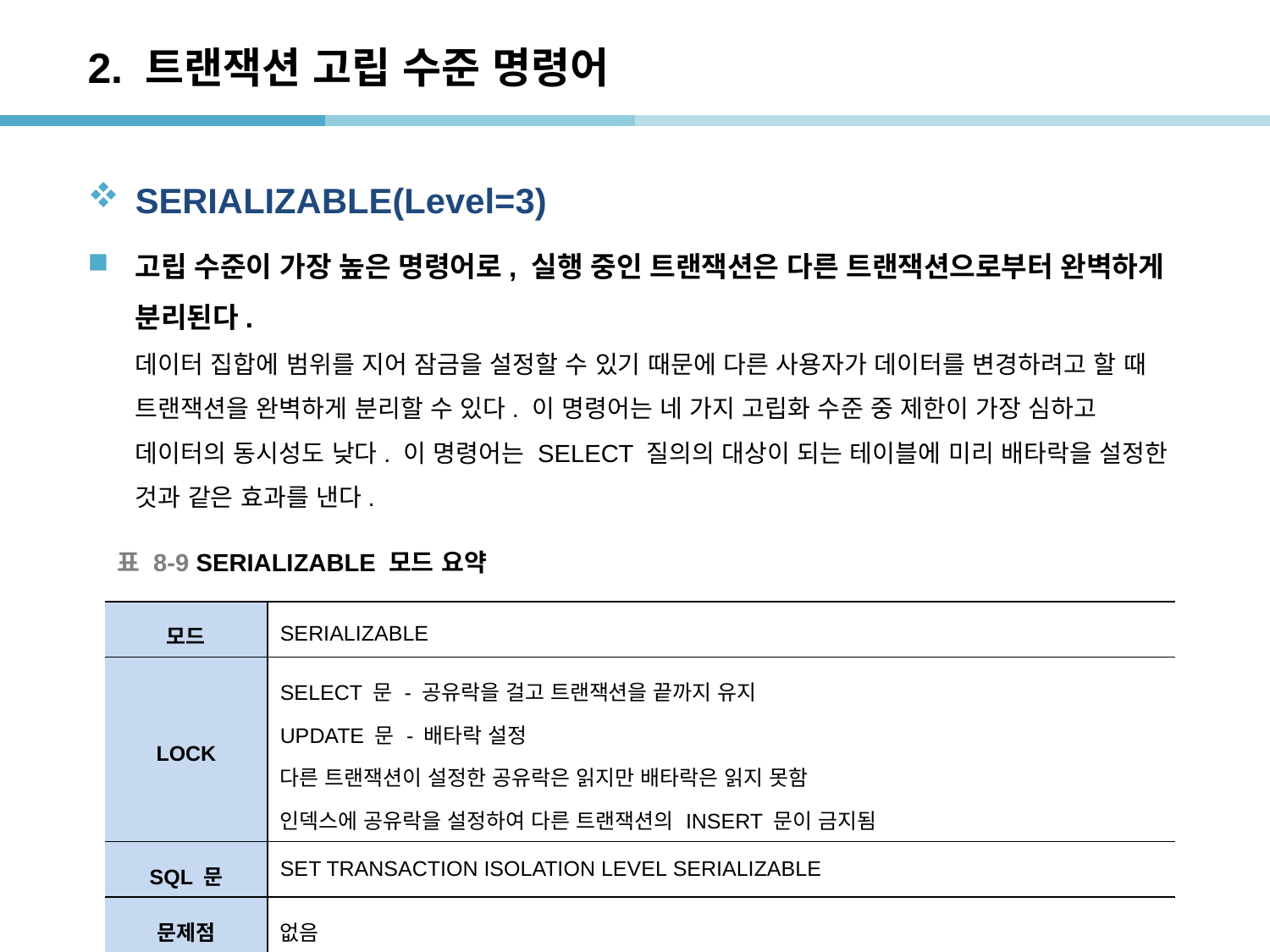

# 2. 트랜잭션 고립 수준 명령어
SERIALIZABLE(Level=3)
고립 수준이 가장 높은 명령어로, 실행 중인 트랜잭션은 다른 트랜잭션으로부터 완벽하게 분리된다.
데이터 집합에 범위를 지어 잠금을 설정할 수 있기 때문에 다른 사용자가 데이터를 변경하려고 할 때 트랜잭션을 완벽하게 분리할 수 있다. 이 명령어는 네 가지 고립화 수준 중 제한이 가장 심하고 데이터의 동시성도 낮다. 이 명령어는 SELECT 질의의 대상이 되는 테이블에 미리 배타락을 설정한 것과 같은 효과를 낸다.
표 8-9 SERIALIZABLE 모드 요약
| 모드 | SERIALIZABLE |
| --- | --- |
| LOCK | SELECT 문 - 공유락을 걸고 트랜잭션을 끝까지 유지 UPDATE 문 - 배타락 설정 다른 트랜잭션이 설정한 공유락은 읽지만 배타락은 읽지 못함 인덱스에 공유락을 설정하여 다른 트랜잭션의 INSERT 문이 금지됨 |
| SQL 문 | SET TRANSACTION ISOLATION LEVEL SERIALIZABLE |
| 문제점 | 없음 |